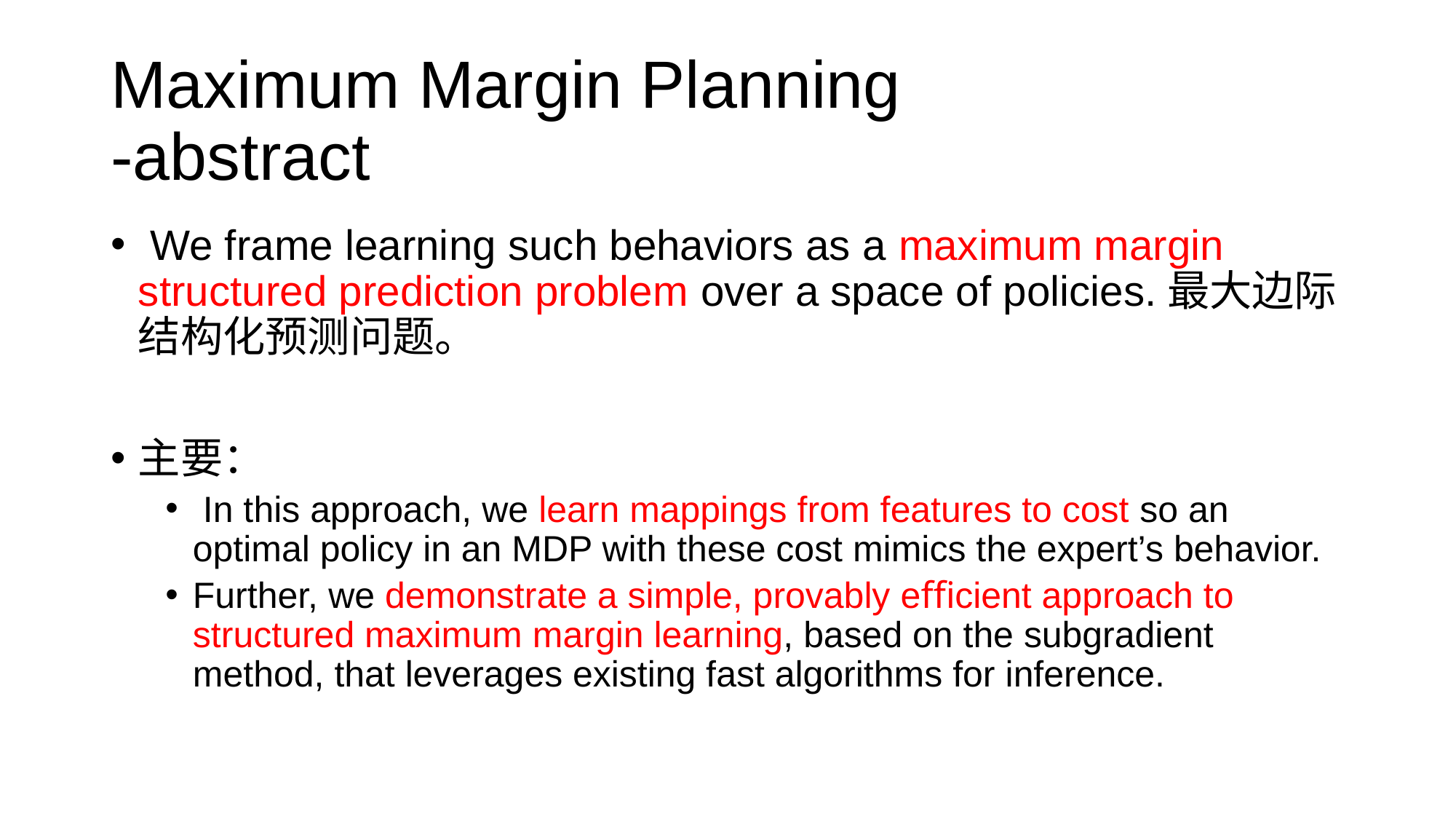

# Maximum Margin Planning -abstract
 We frame learning such behaviors as a maximum margin structured prediction problem over a space of policies.最大边际结构化预测问题。

主要：
 In this approach, we learn mappings from features to cost so an optimal policy in an MDP with these cost mimics the expert’s behavior.
Further, we demonstrate a simple, provably eﬃcient approach to structured maximum margin learning, based on the subgradient method, that leverages existing fast algorithms for inference.